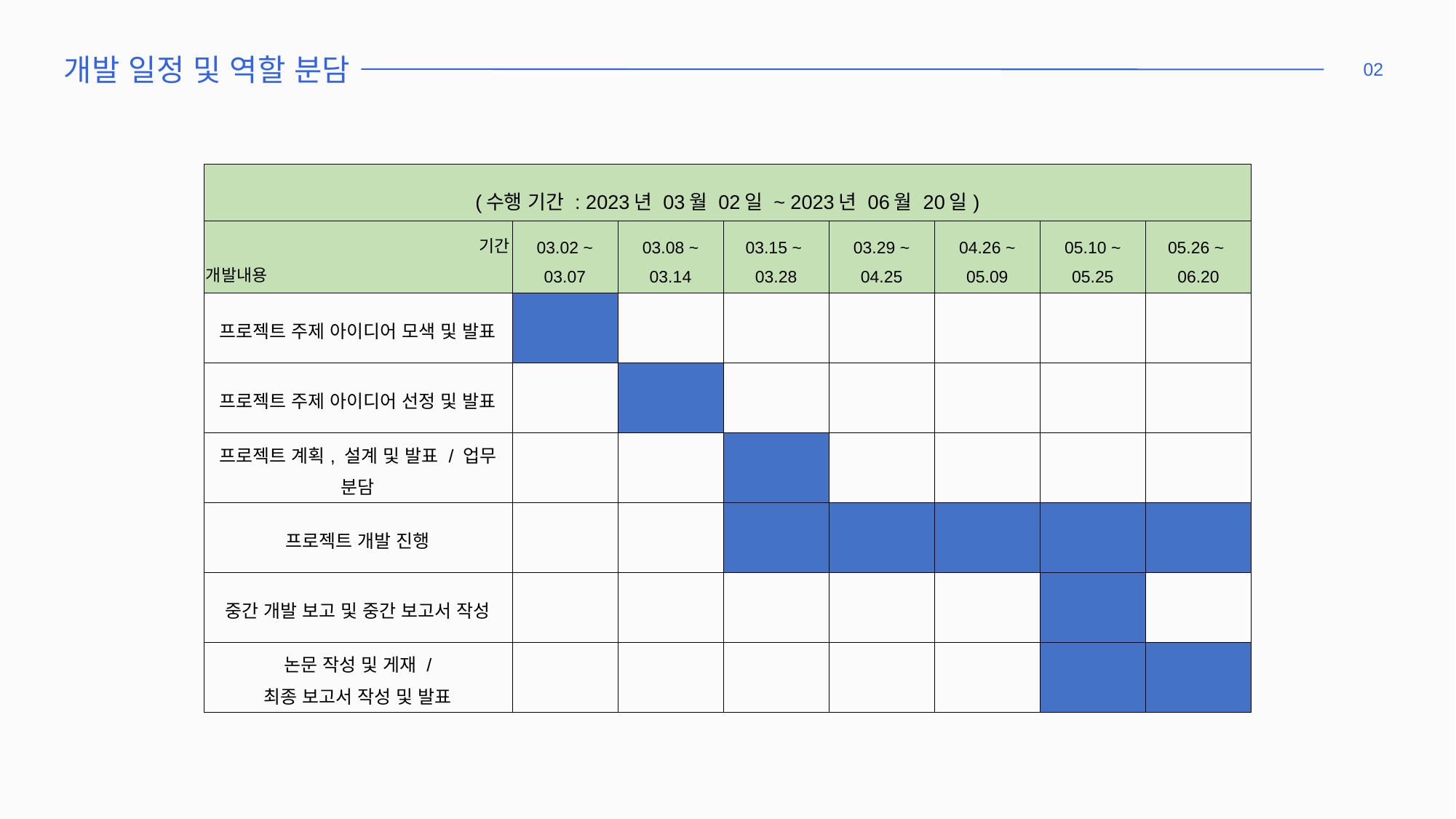

개발 일정 및 역할 분담
02
| (수행 기간 : 2023년 03월 02일 ~ 2023년 06월 20일) |  |  |  |  |  |  |  |
| --- | --- | --- | --- | --- | --- | --- | --- |
| 기간 개발내용 | 03.02 ~ 03.07 | 03.08 ~ 03.14 | 03.15 ~ 03.28 | 03.29 ~ 04.25 | 04.26 ~ 05.09 | 05.10 ~ 05.25 | 05.26 ~ 06.20 |
| 프로젝트 주제 아이디어 모색 및 발표 |  |  |  |  |  |  |  |
| 프로젝트 주제 아이디어 선정 및 발표 |  |  |  |  |  |  |  |
| 프로젝트 계획, 설계 및 발표 / 업무 분담 |  |  |  |  |  |  |  |
| 프로젝트 개발 진행 |  |  |  |  |  |  |  |
| 중간 개발 보고 및 중간 보고서 작성 |  |  |  |  |  |  |  |
| 논문 작성 및 게재 / 최종 보고서 작성 및 발표 |  |  |  |  |  |  |  |